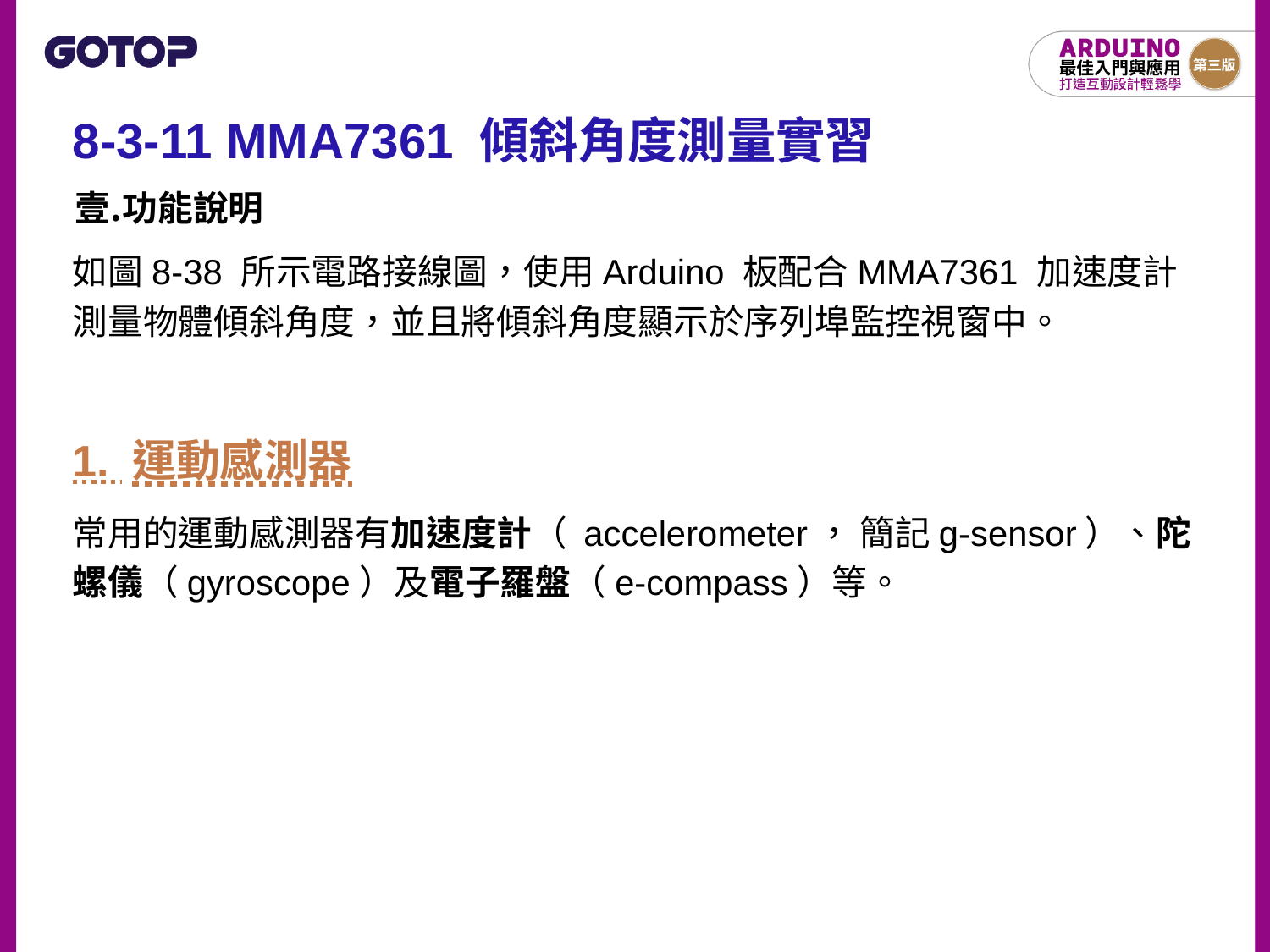

8-3-11 MMA7361 傾斜角度測量實習
功能說明
如圖8-38 所示電路接線圖，使用Arduino 板配合MMA7361 加速度計測量物體傾斜角度，並且將傾斜角度顯示於序列埠監控視窗中。

1. 運動感測器
常用的運動感測器有加速度計（ accelerometer， 簡記g-sensor）、陀螺儀（gyroscope）及電子羅盤（e-compass）等。